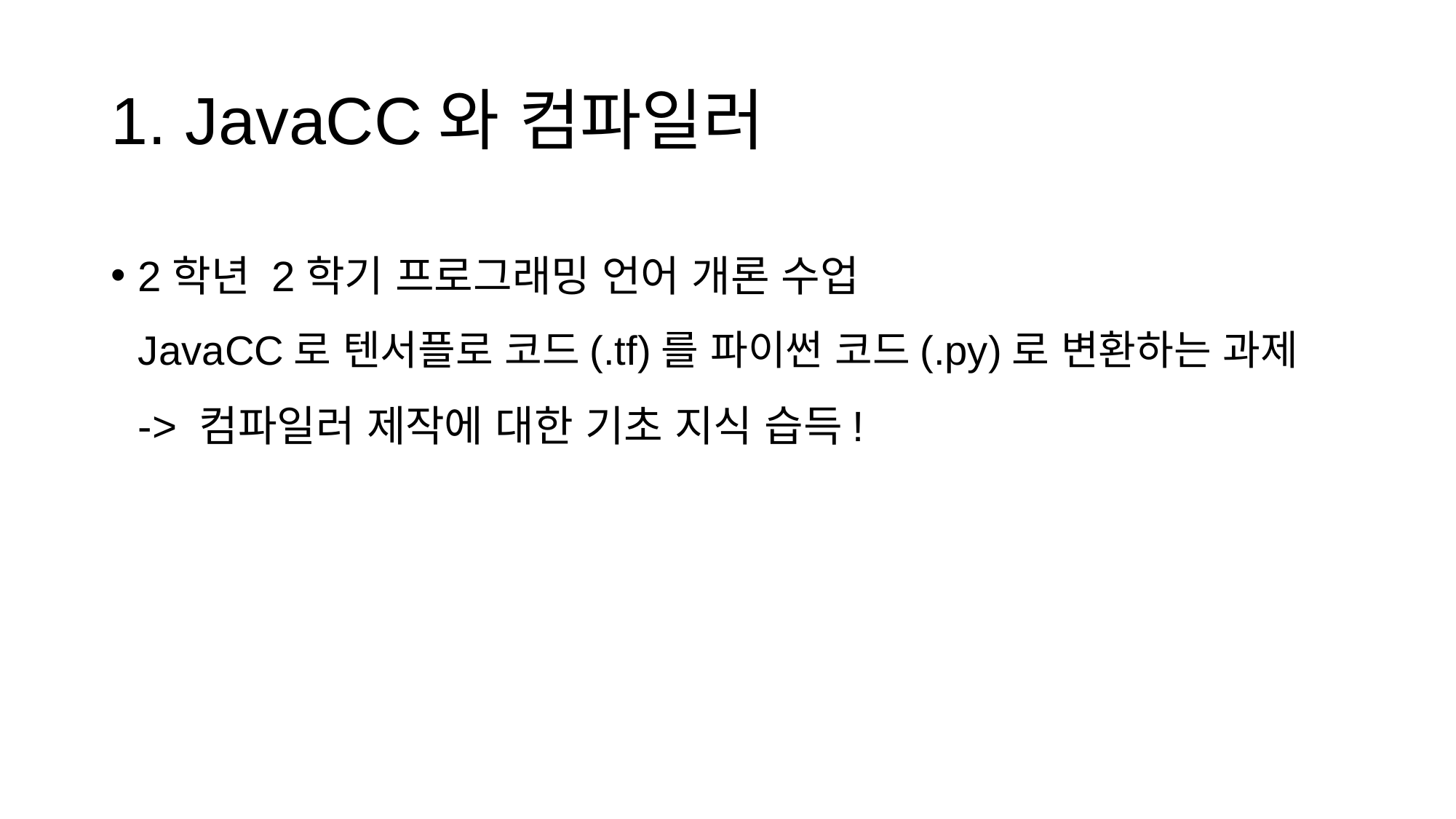

# 1. JavaCC와 컴파일러
2학년 2학기 프로그래밍 언어 개론 수업
JavaCC로 텐서플로 코드(.tf)를 파이썬 코드(.py)로 변환하는 과제
-> 컴파일러 제작에 대한 기초 지식 습득!